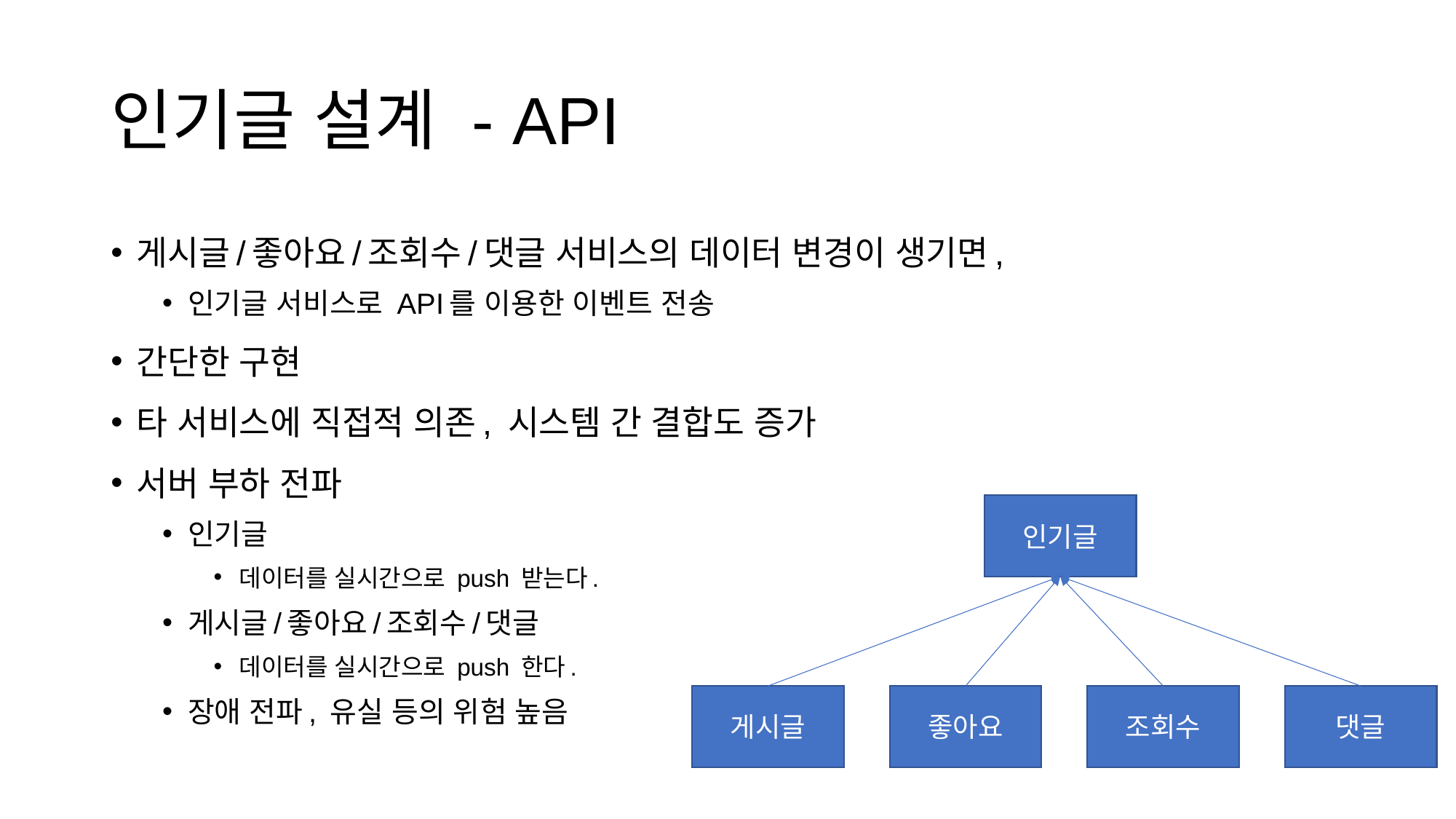

# 인기글 설계 - API
게시글/좋아요/조회수/댓글 서비스의 데이터 변경이 생기면,
인기글 서비스로 API를 이용한 이벤트 전송
간단한 구현
타 서비스에 직접적 의존, 시스템 간 결합도 증가
서버 부하 전파
인기글
데이터를 실시간으로 push 받는다.
게시글/좋아요/조회수/댓글
데이터를 실시간으로 push 한다.
장애 전파, 유실 등의 위험 높음

인기글
게시글
좋아요
조회수
댓글